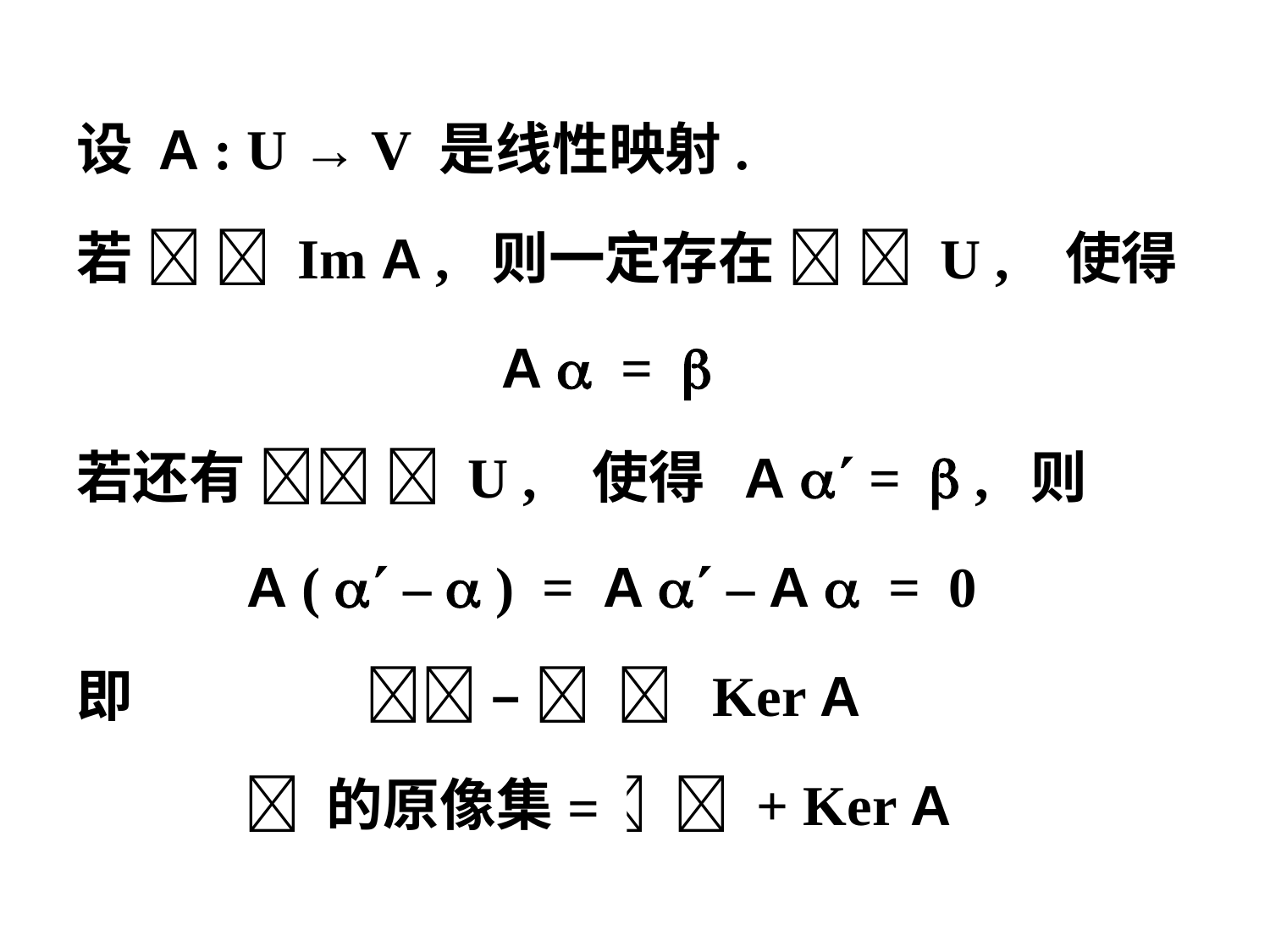

设 A : U → V 是线性映射.
若 β ∈ Im A ,  则一定存在 α ∈ U ,   使得
                              A α  =  β
若还有 α′ ∈ U ,   使得  A α′ =  β ,  则
            A ( α′ – α )  =  A α′ – A α  =  0
即                  α′ – α  ∈  Ker A
             β 的原像集   ⊆  α + Ker A
=